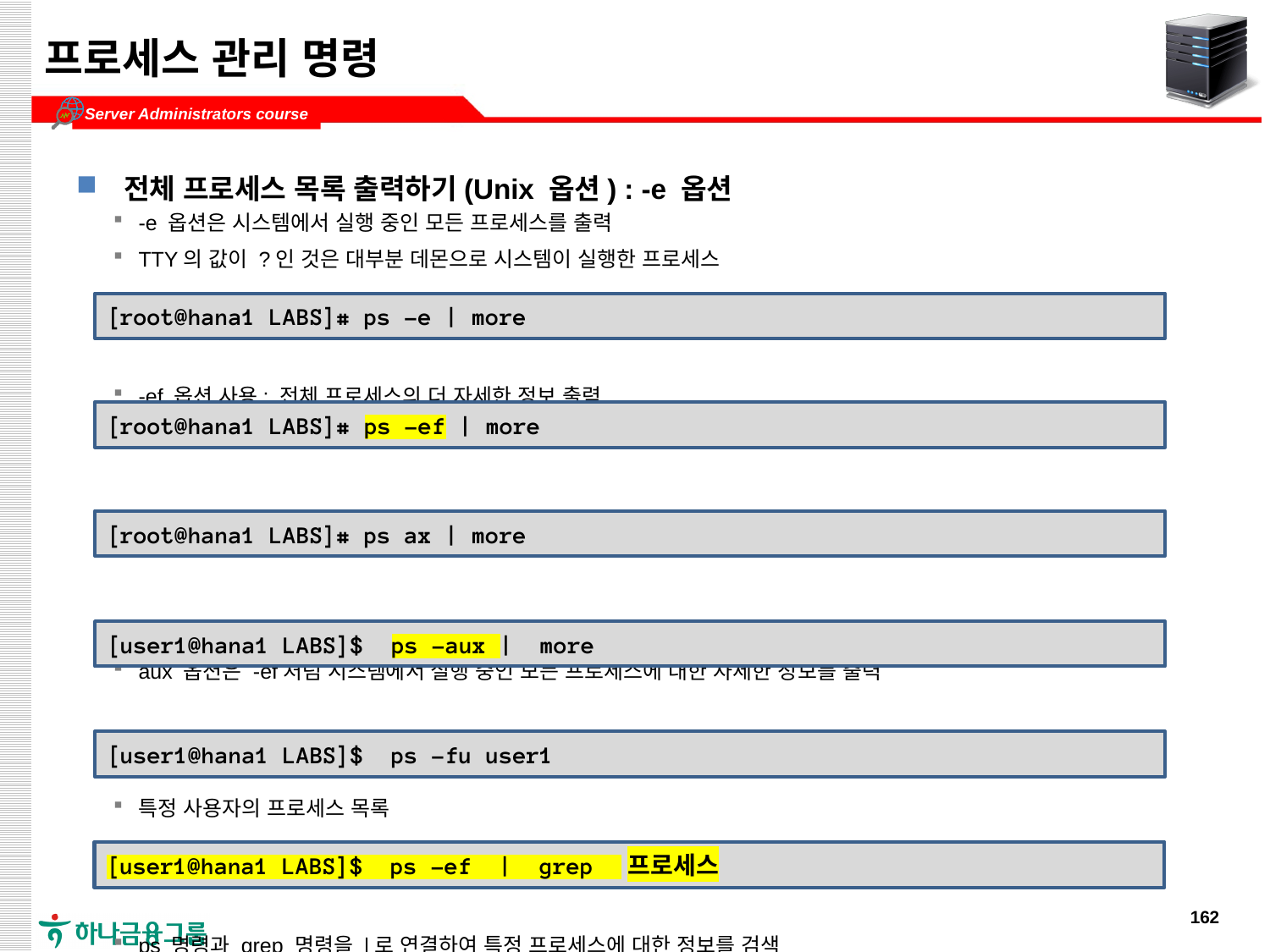

# 프로세스 관리 명령
전체 프로세스 목록 출력하기(Unix 옵션) : -e 옵션
-e 옵션은 시스템에서 실행 중인 모든 프로세스를 출력
TTY의 값이 ?인 것은 대부분 데몬으로 시스템이 실행한 프로세스

-ef 옵션 사용: 전체 프로세스의 더 자세한 정보 출력

시스템에서 실행 중인 모든 프로세스를 출력

aux 옵션은 -ef처럼 시스템에서 실행 중인 모든 프로세스에 대한 자세한 정보를 출력

특정 사용자의 프로세스 목록

ps 명령과 grep 명령을 |로 연결하여 특정 프로세스에 대한 정보를 검색

[root@hana1 LABS]# ps -e | more
[root@hana1 LABS]# ps -ef | more
[root@hana1 LABS]# ps ax | more
[user1@hana1 LABS]$  ps -aux |  more
[user1@hana1 LABS]$  ps -fu user1
[user1@hana1 LABS]$  ps -ef  |  grep  프로세스